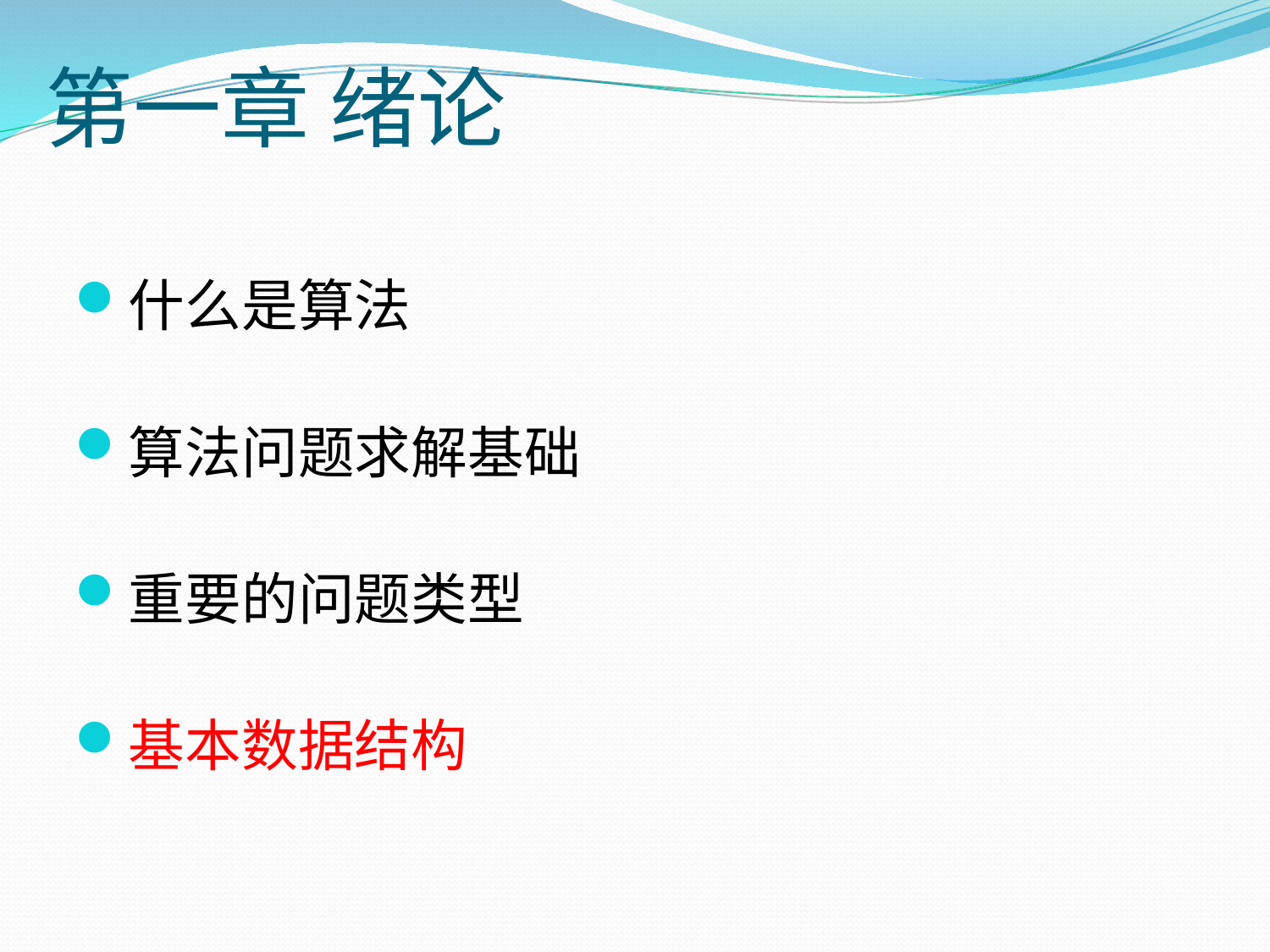

# 第一章 绪论
什么是算法
算法问题求解基础
重要的问题类型
基本数据结构